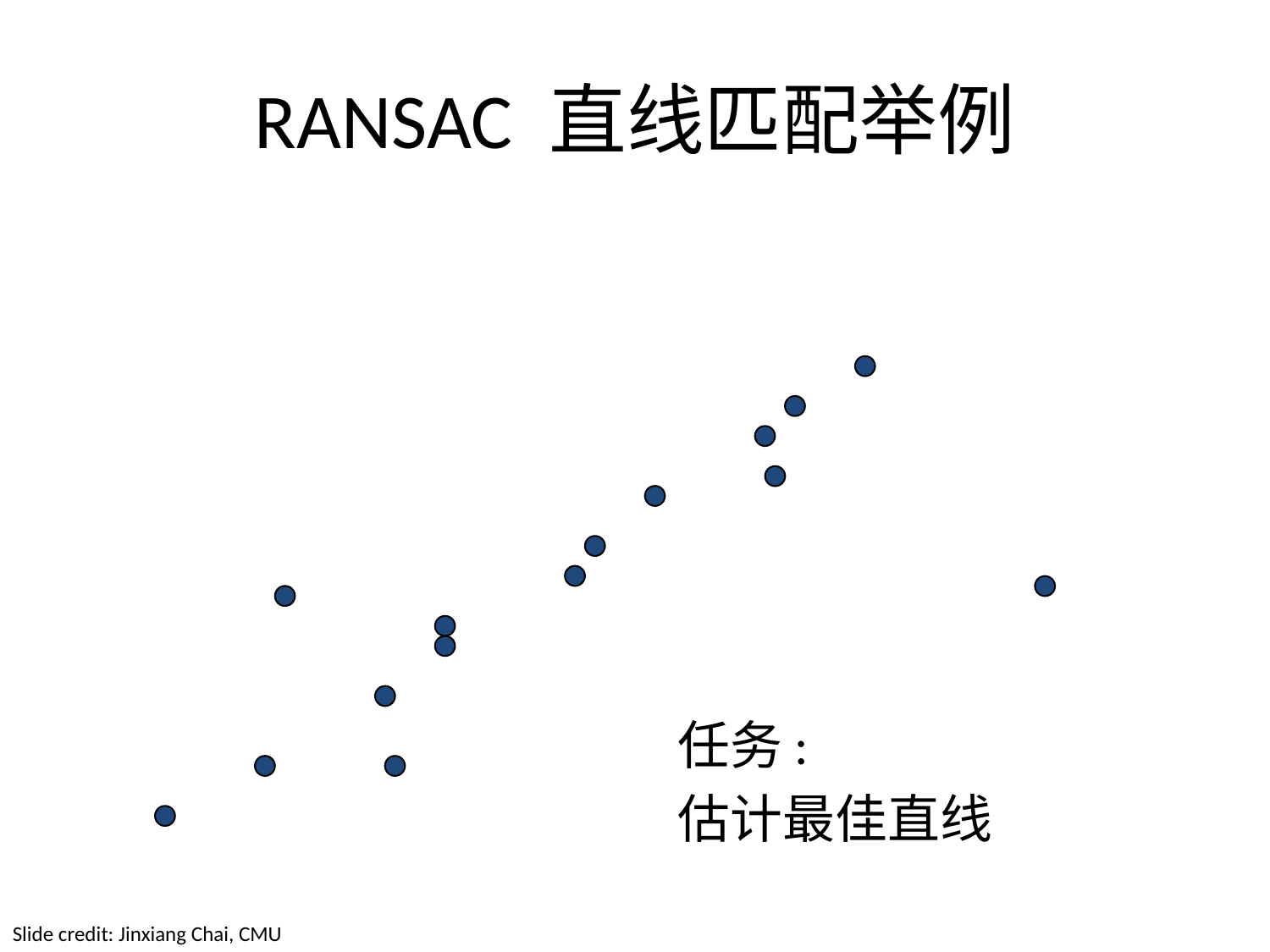

RANSAC 直线匹配举例

任务:
估计最佳直线

Slide credit: Jinxiang Chai, CMU